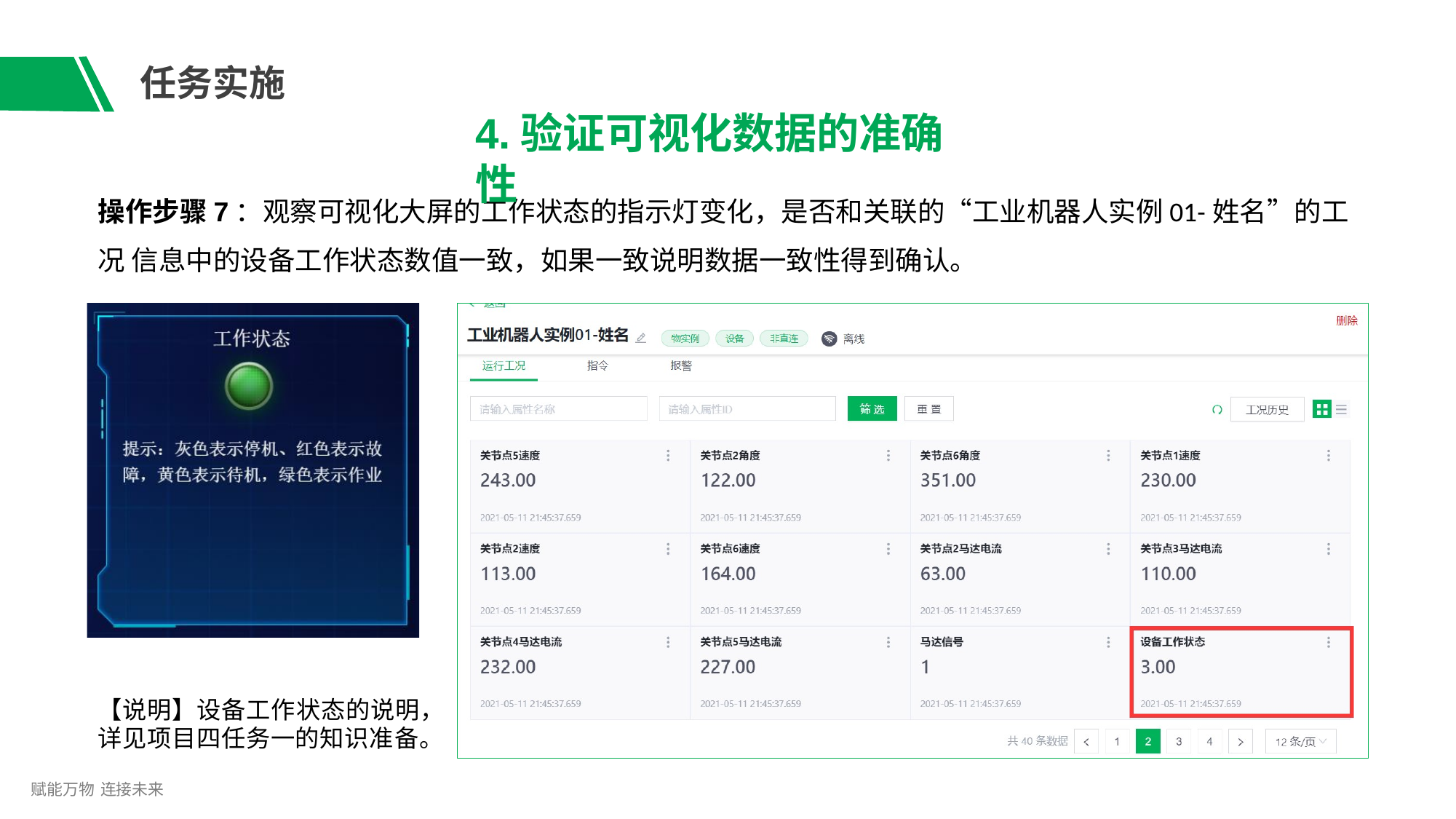

# 任务实施
4.验证可视化数据的准确性
操作步骤7：观察可视化大屏的工作状态的指示灯变化，是否和关联的“工业机器人实例01-姓名”的工况 信息中的设备工作状态数值一致，如果一致说明数据一致性得到确认。

【说明】设备工作状态的说明，
详见项目四任务一的知识准备。
赋能万物 连接未来